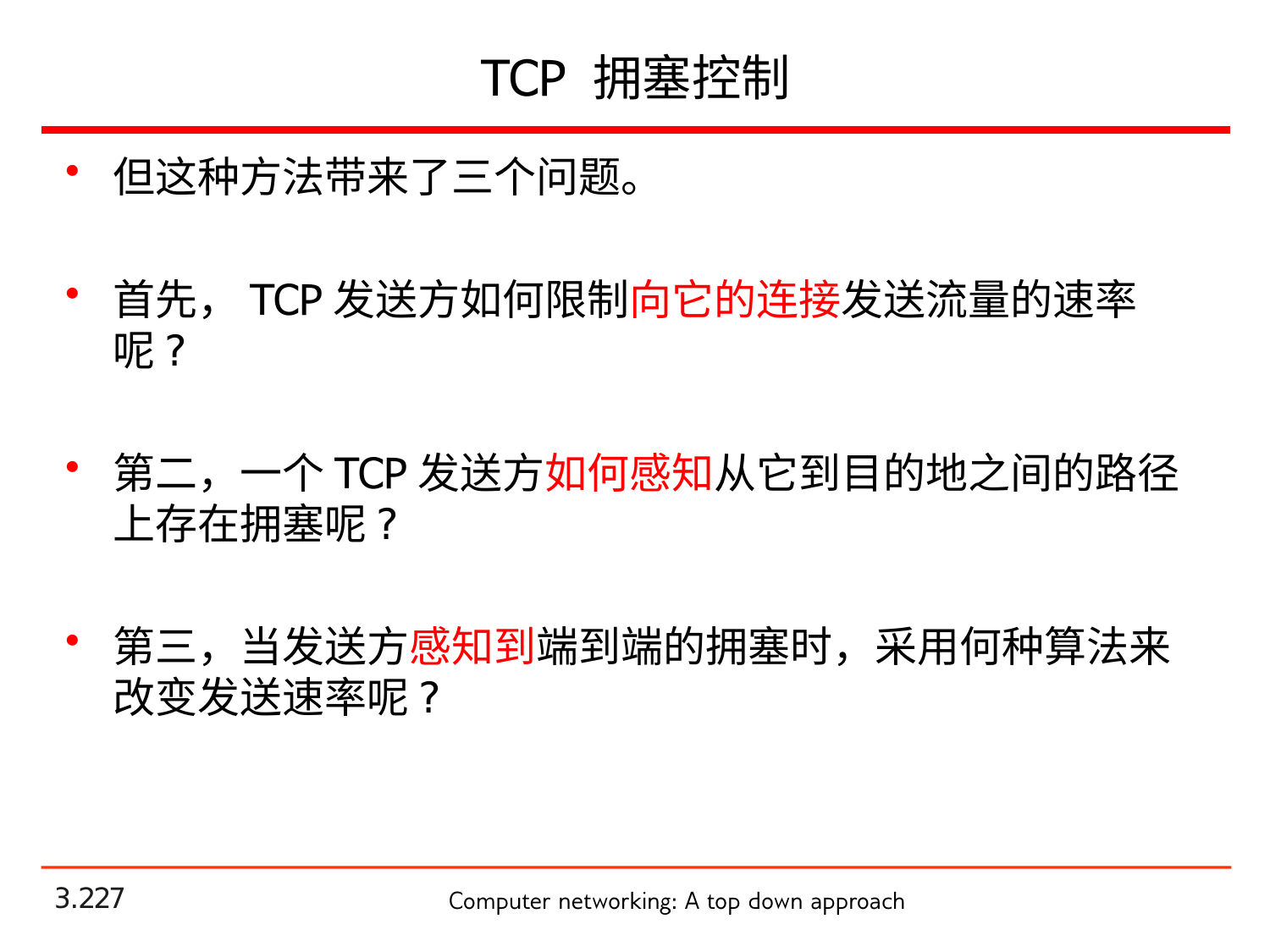

# TCP 拥塞控制
但这种方法带来了三个问题。

首先，TCP发送方如何限制向它的连接发送流量的速率呢?

第二，一个TCP发送方如何感知从它到目的地之间的路径上存在拥塞呢?

第三，当发送方感知到端到端的拥塞时，采用何种算法来改变发送速率呢?
Computer networking: A top down approach